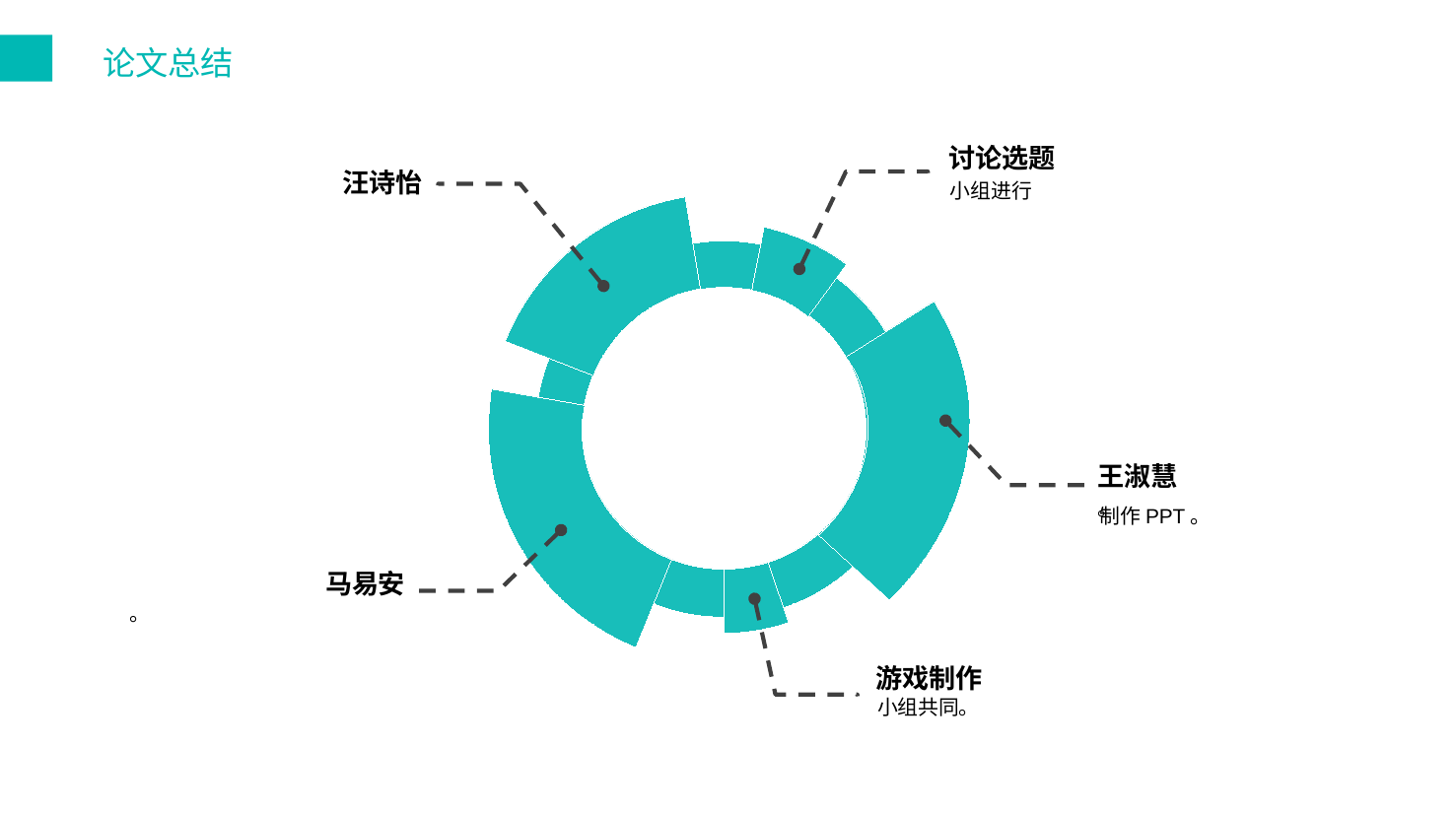

论文总结
讨论选题
小组进行

汪诗怡
制作PPT。

王淑慧
。

马易安
。

游戏制作
小组共同。